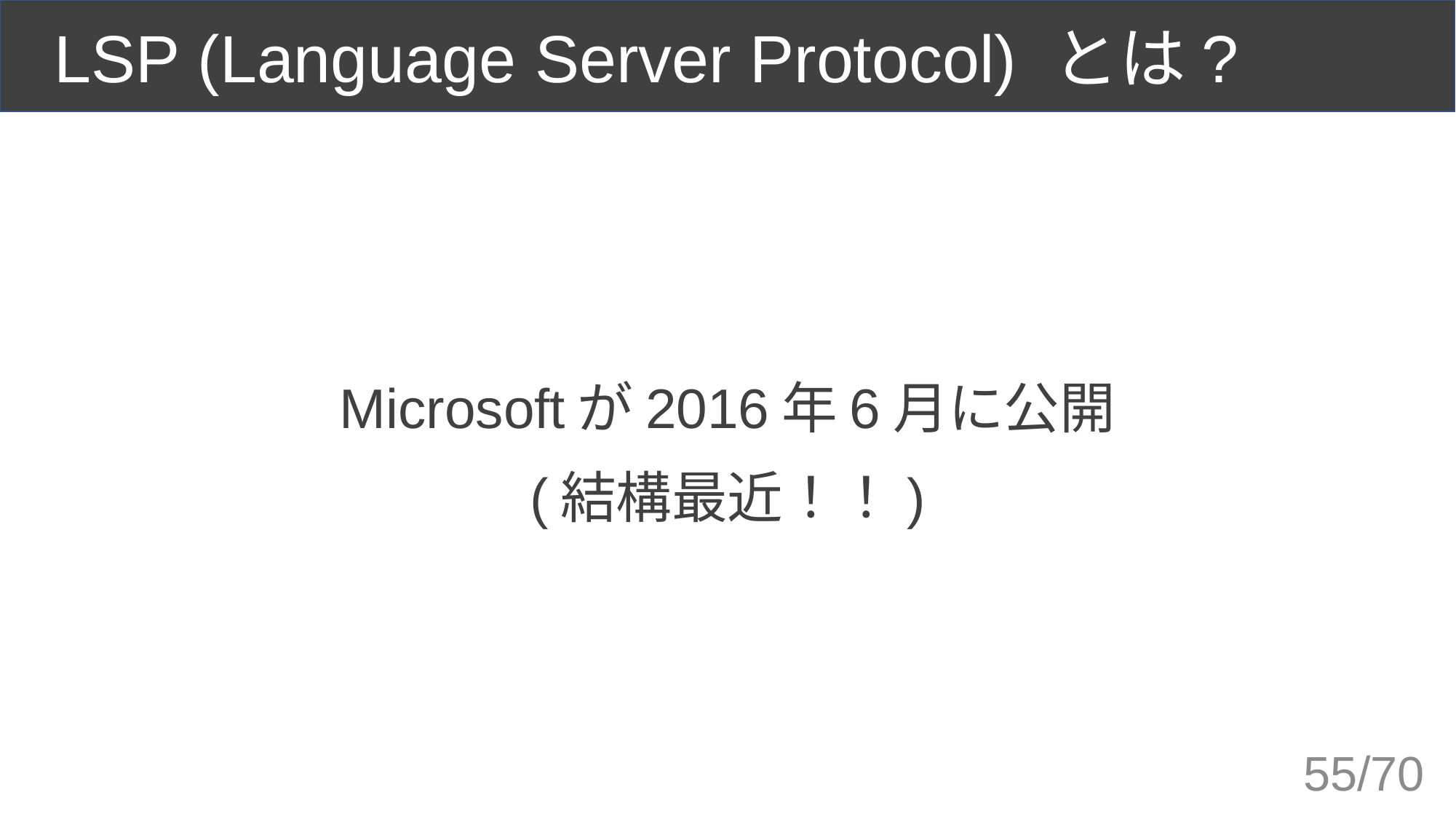

# LSP (Language Server Protocol) とは?
Microsoftが2016年6月に公開
(結構最近！！)
55